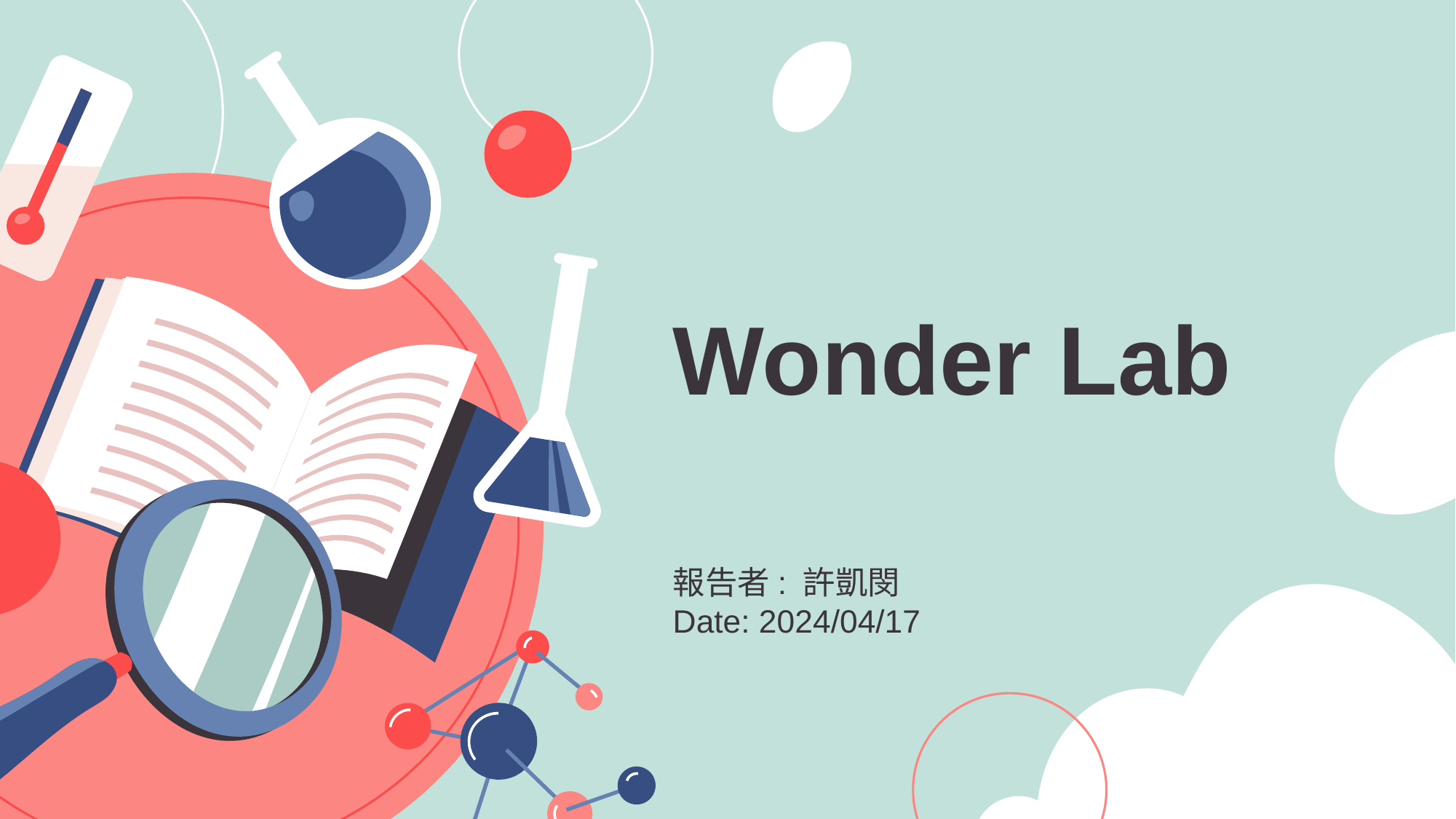

# Wonder Lab

報告者: 許凱閔
Date: 2024/04/17